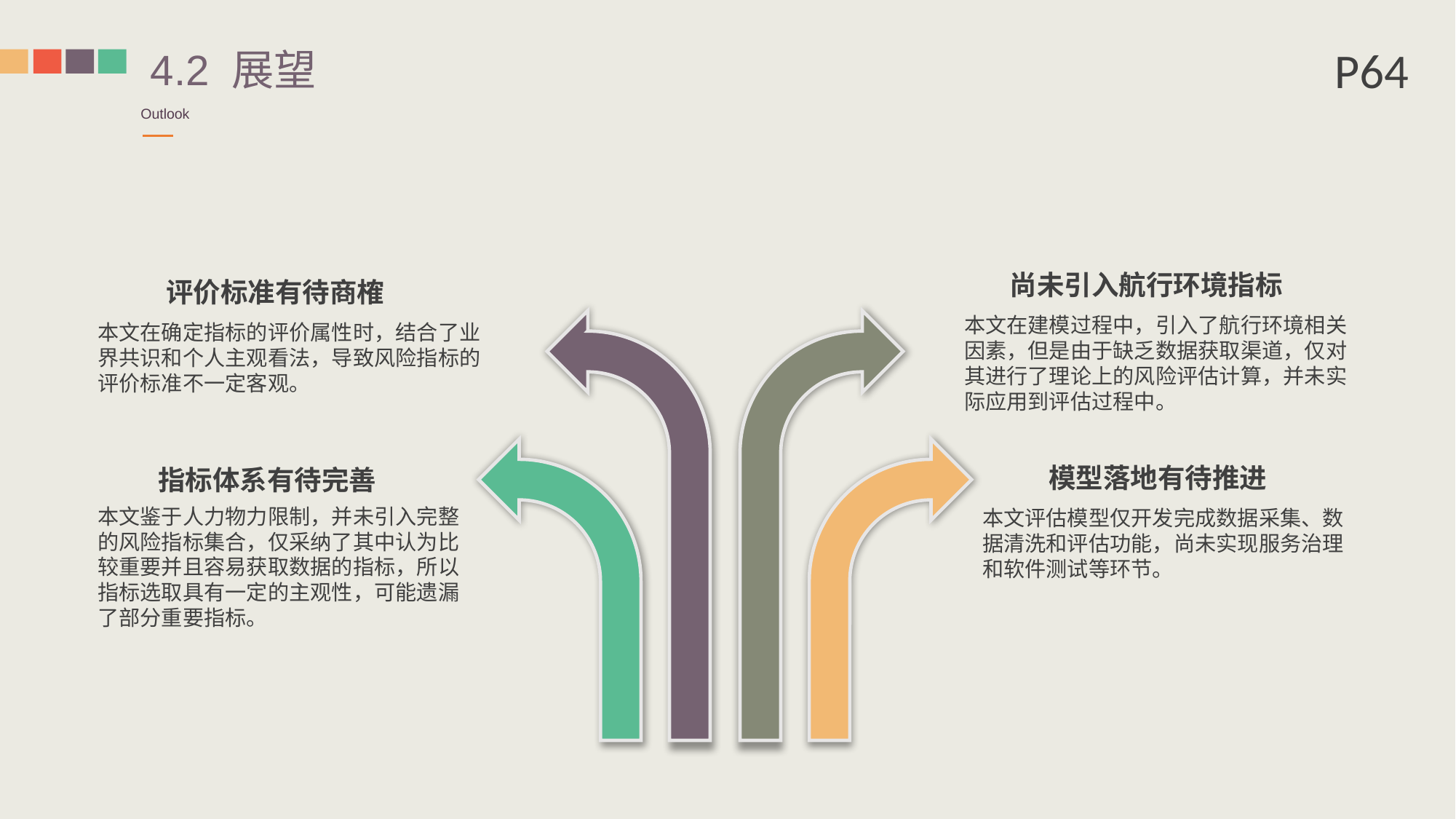

P64
4.2 展望
Outlook

尚未引入航行环境指标
本文在建模过程中，引入了航行环境相关因素，但是由于缺乏数据获取渠道，仅对其进行了理论上的风险评估计算，并未实际应用到评估过程中。
评价标准有待商榷
本文在确定指标的评价属性时，结合了业界共识和个人主观看法，导致风险指标的评价标准不一定客观。

模型落地有待推进
本文评估模型仅开发完成数据采集、数据清洗和评估功能，尚未实现服务治理和软件测试等环节。
指标体系有待完善
本文鉴于人力物力限制，并未引入完整的风险指标集合，仅采纳了其中认为比较重要并且容易获取数据的指标，所以指标选取具有一定的主观性，可能遗漏了部分重要指标。